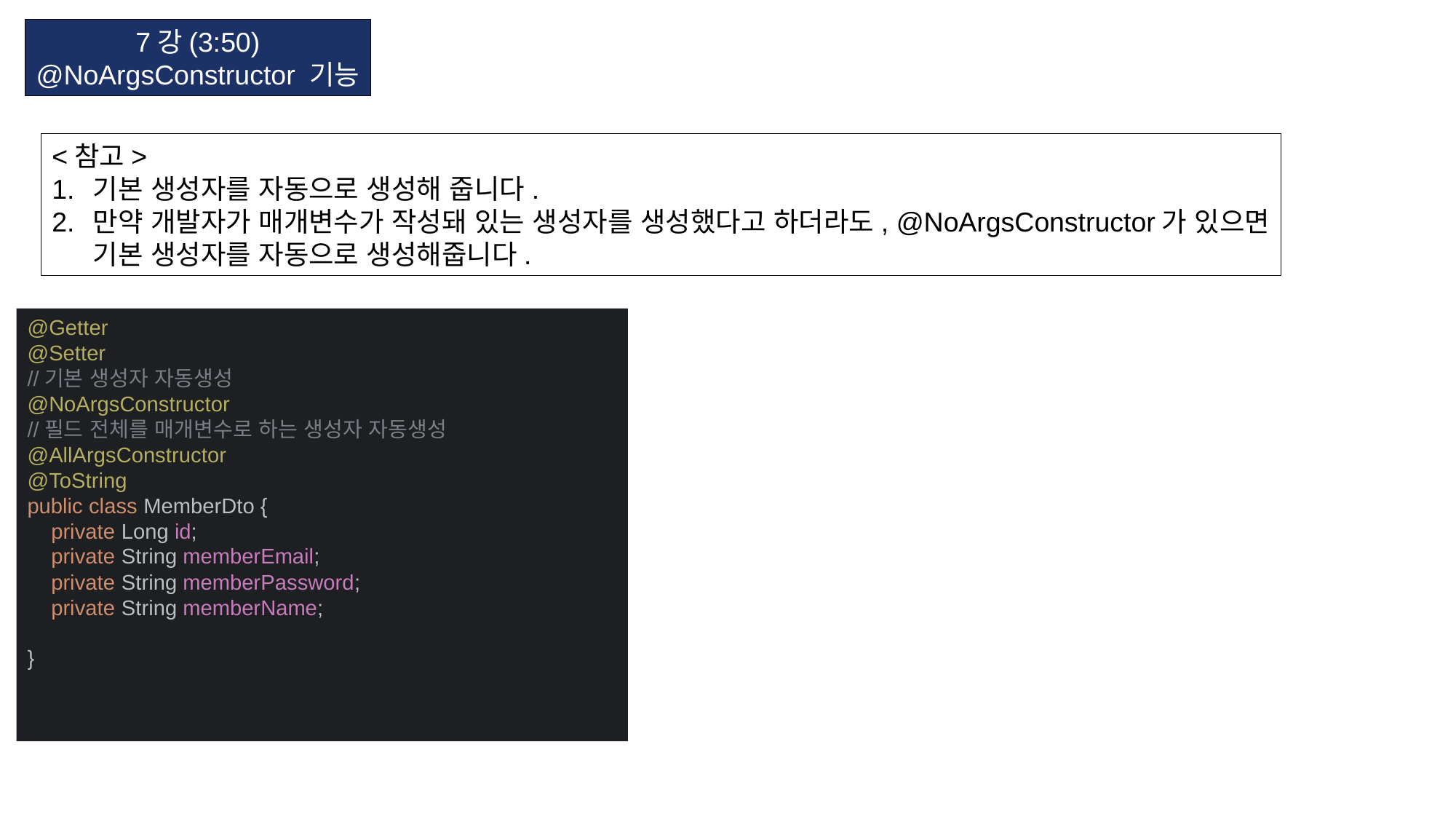

7강(3:50)
@NoArgsConstructor 기능
<참고>
기본 생성자를 자동으로 생성해 줍니다.
만약 개발자가 매개변수가 작성돼 있는 생성자를 생성했다고 하더라도, @NoArgsConstructor가 있으면
기본 생성자를 자동으로 생성해줍니다.
@Getter
@Setter
//기본 생성자 자동생성
@NoArgsConstructor
//필드 전체를 매개변수로 하는 생성자 자동생성
@AllArgsConstructor
@ToString
public class MemberDto {
    private Long id;
    private String memberEmail;
    private String memberPassword;
    private String memberName;
}